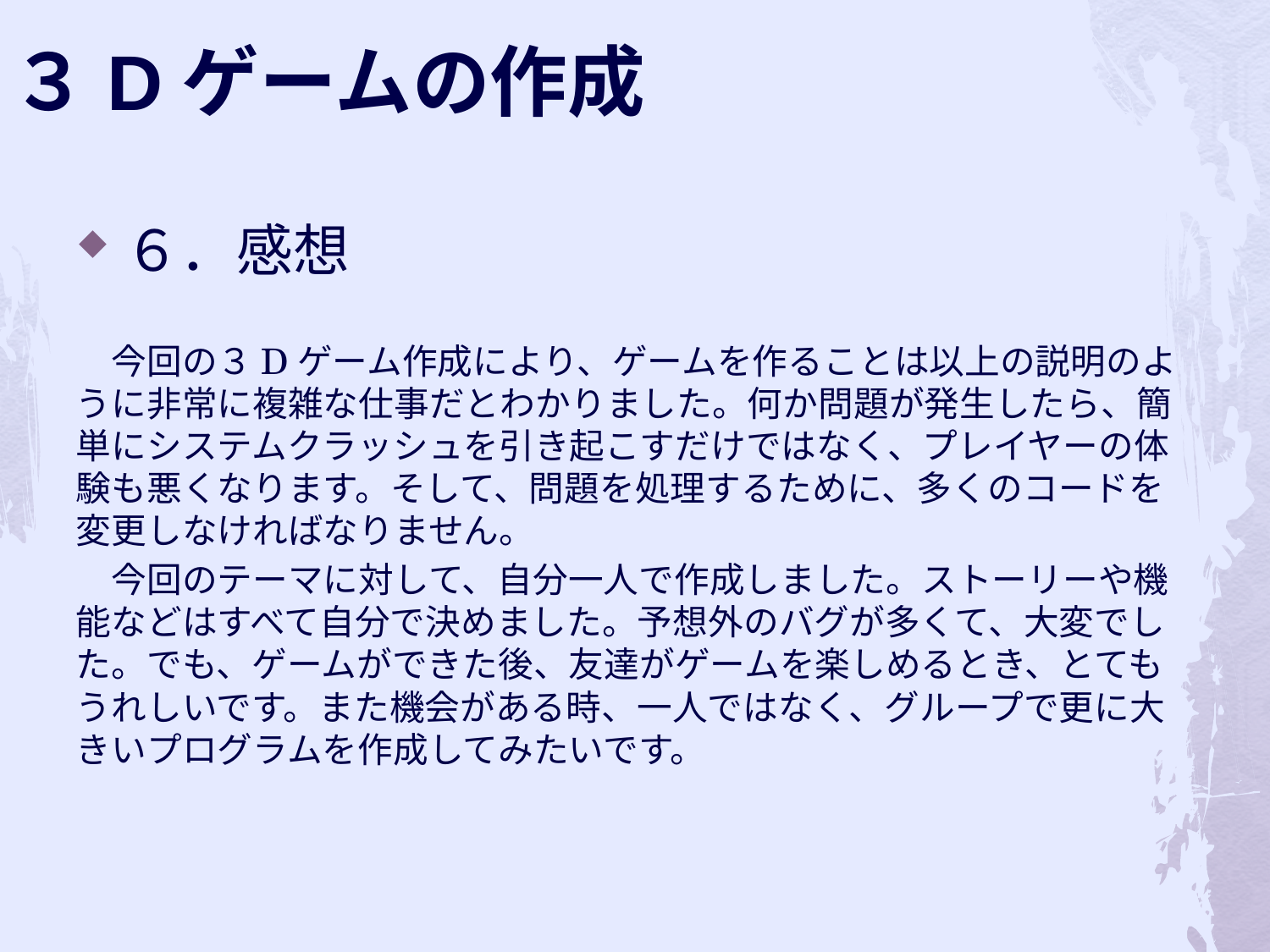

３Dゲームの作成
６．感想

　今回の３Dゲーム作成により、ゲームを作ることは以上の説明のように非常に複雑な仕事だとわかりました。何か問題が発生したら、簡単にシステムクラッシュを引き起こすだけではなく、プレイヤーの体験も悪くなります。そして、問題を処理するために、多くのコードを変更しなければなりません。
　今回のテーマに対して、自分一人で作成しました。ストーリーや機能などはすべて自分で決めました。予想外のバグが多くて、大変でした。でも、ゲームができた後、友達がゲームを楽しめるとき、とてもうれしいです。また機会がある時、一人ではなく、グループで更に大きいプログラムを作成してみたいです。